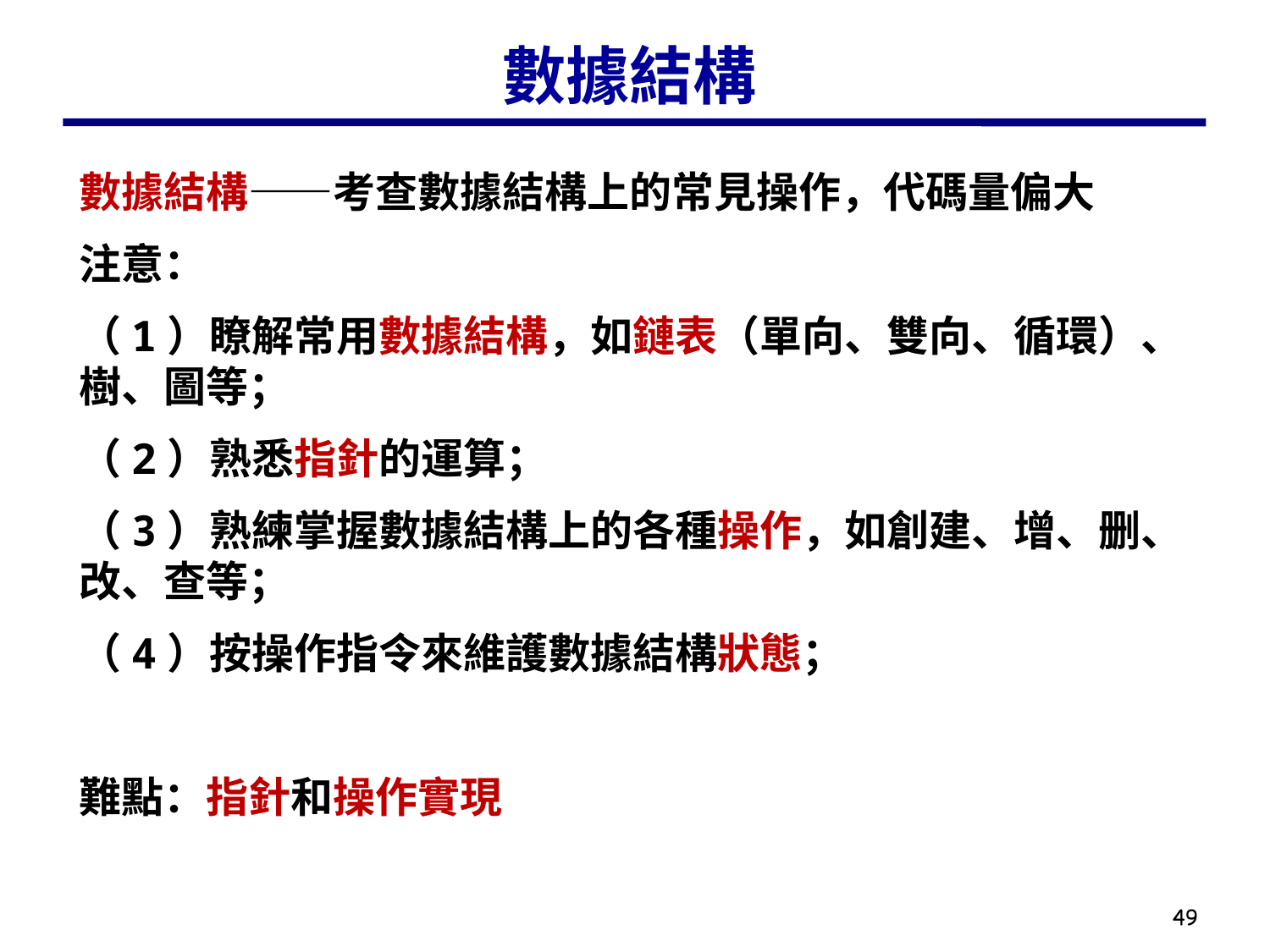

# 數據結構
數據結構——考查數據結構上的常見操作，代碼量偏大
注意：
（1）瞭解常用數據結構，如鏈表（單向、雙向、循環）、樹、圖等；
（2）熟悉指針的運算；
（3）熟練掌握數據結構上的各種操作，如創建、增、删、改、查等；
（4）按操作指令來維護數據結構狀態；

難點：指針和操作實現